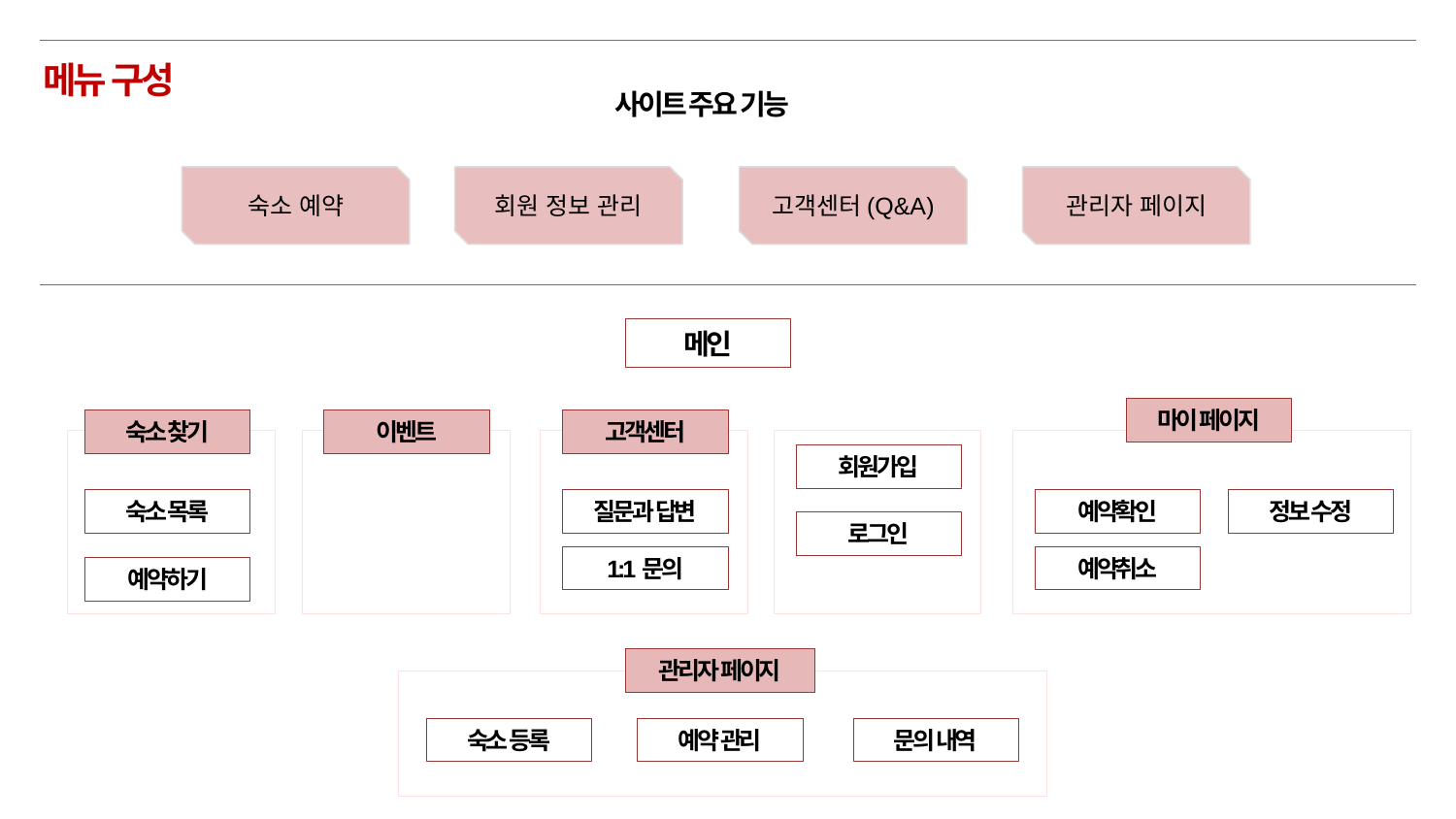

메뉴 구성
사이트 주요 기능
숙소 예약
회원 정보 관리
고객센터(Q&A)
관리자 페이지
메인
마이 페이지
숙소 찾기
이벤트
고객센터

회원가입
숙소 목록
질문과 답변
예약확인
정보 수정
로그인
1:1문의
예약취소
예약하기
관리자 페이지

숙소 등록
예약 관리
문의 내역